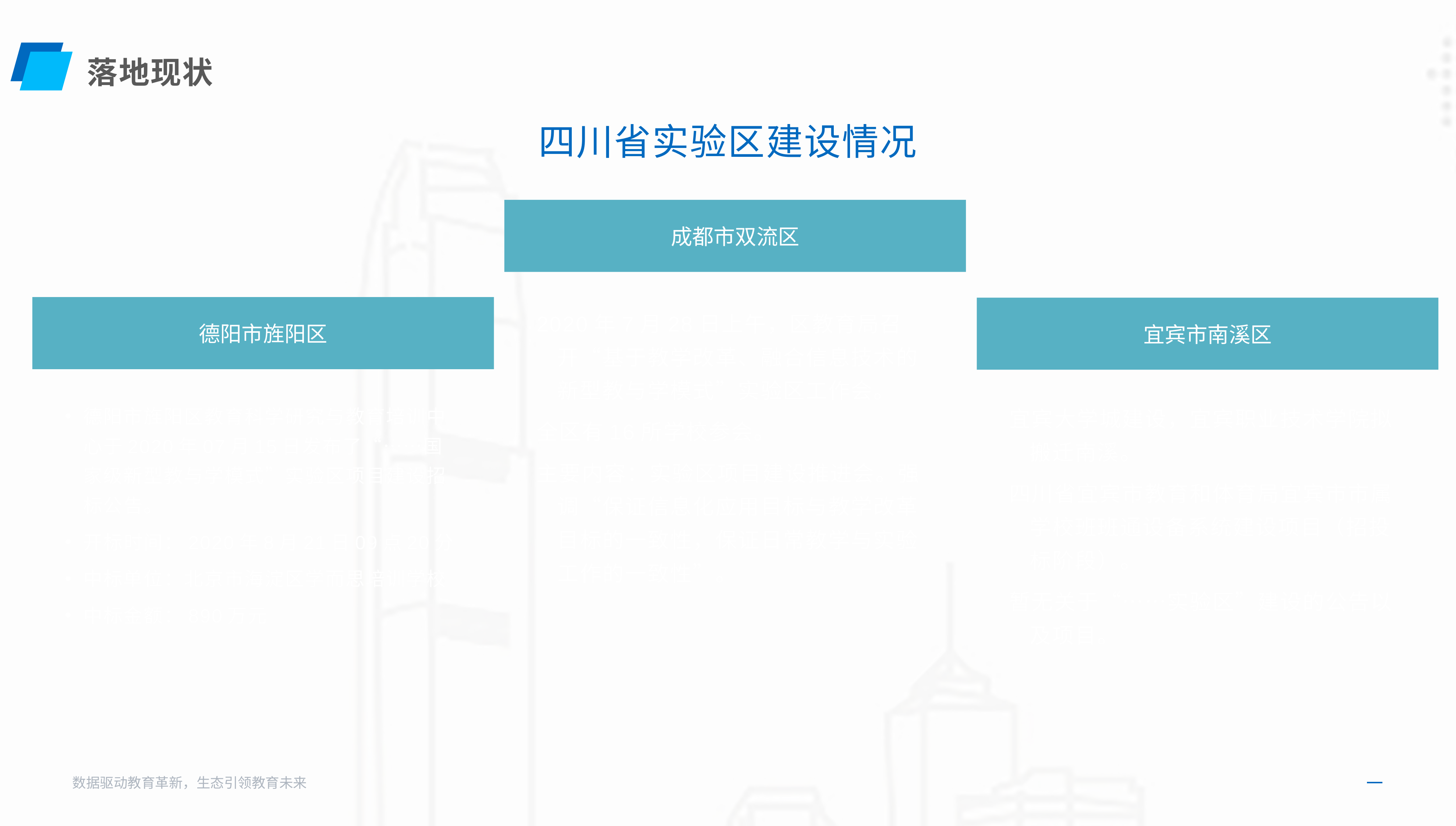

落地现状
四川省实验区建设情况

成都市双流区

德阳市旌阳区
宜宾市南溪区

2020年7月28日上午，区教育局召开“基于教学改革、融合信息技术的新型教与学模式”实验区工作会。
全区有16所学校参会。
主要内容：实验区项目建设推进会。强调“保证信息化应用目标与教学改革目标的一致性，保证日常教学与实验工作的一致性”。

德阳市旌阳区教育科学研究与教育培训中心于2020年07月15日发布了“……国家级新型教与学模式”实验区项目建设招标公告。
开标时间：2020年8月21日09点20分
中标单位：北京市海淀区学而思培训学校
中标金额：890万元

宜宾大学城建设，宜宾职业技术学院拟搬迁南溪。
四川省宜宾市教育和体育局宜宾市市属学校班班通设备系统建设项目（招投标阶段）。
暂无关于“……实验区”建设的公告以及项目。